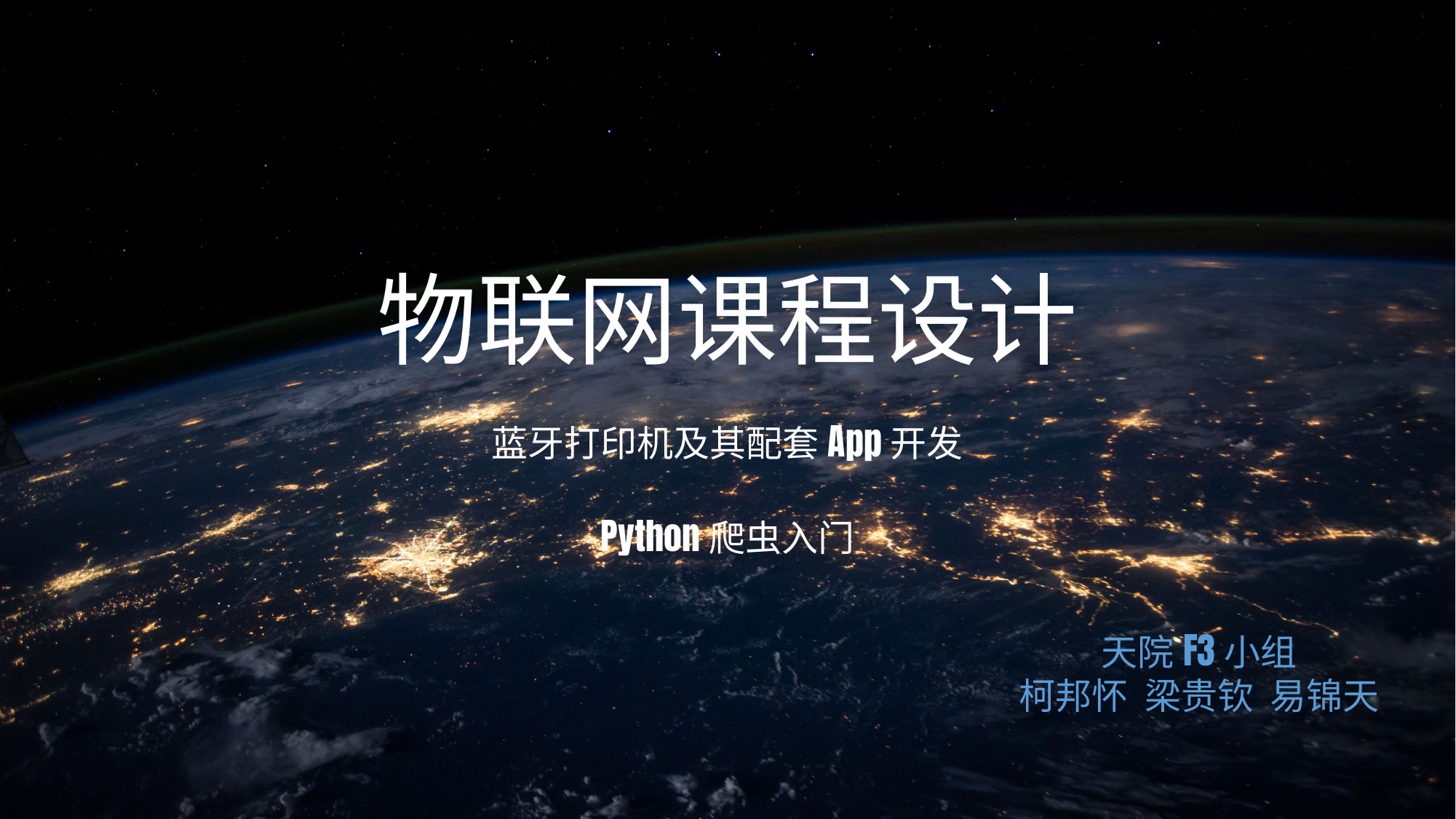

物联网课程设计

蓝牙打印机及其配套App开发

Python爬虫入门
天院F3小组
柯邦怀  梁贵钦  易锦天